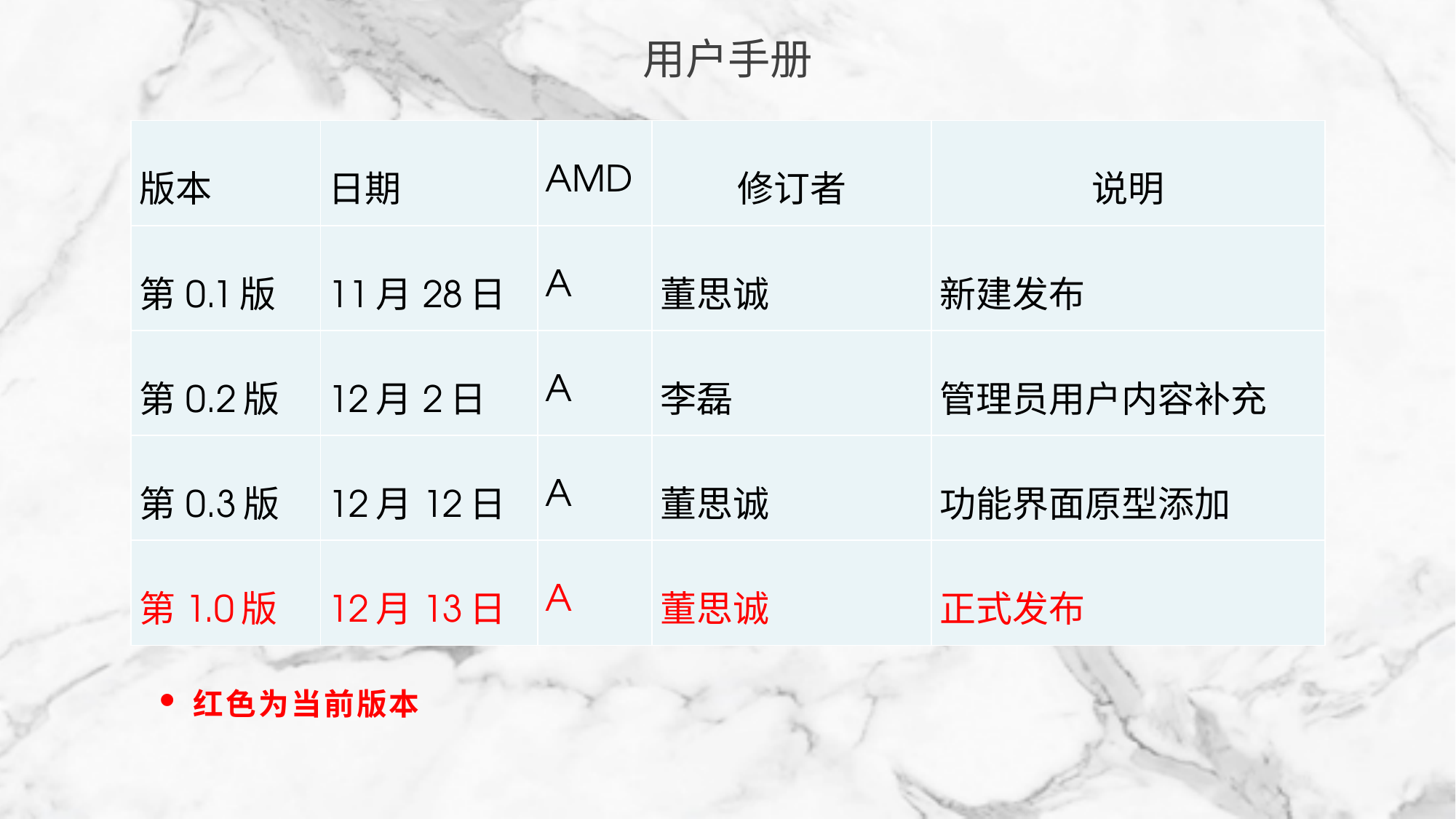

用户手册
| 版本 | 日期 | AMD | 修订者 | 说明 |
| --- | --- | --- | --- | --- |
| 第0.1版 | 11月28日 | A | 董思诚 | 新建发布 |
| 第0.2版 | 12月2日 | A | 李磊 | 管理员用户内容补充 |
| 第0.3版 | 12月12日 | A | 董思诚 | 功能界面原型添加 |
| 第1.0版 | 12月13日 | A | 董思诚 | 正式发布 |
红色为当前版本